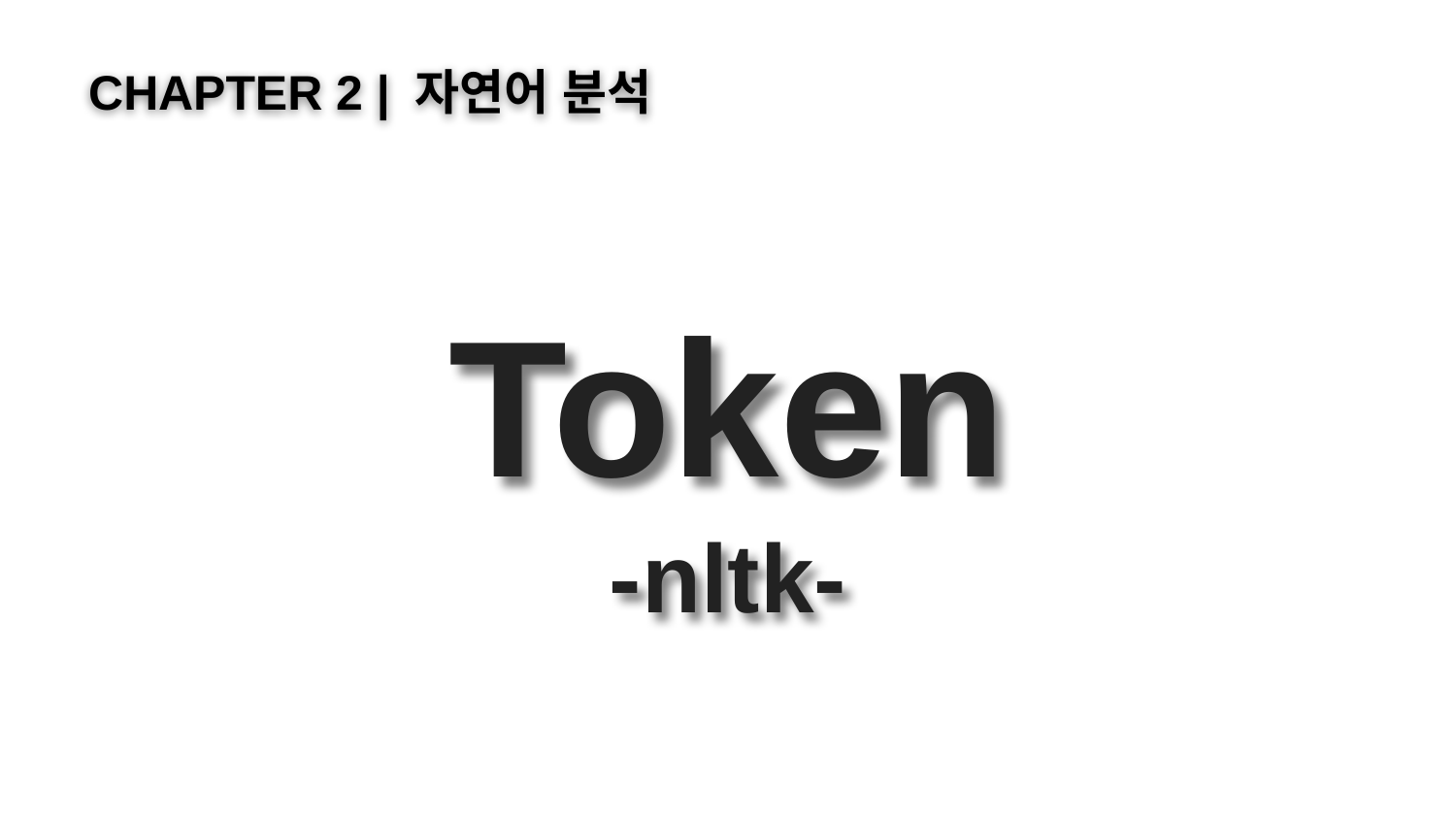

CHAPTER 2 | 자연어 분석
# Token
-nltk-